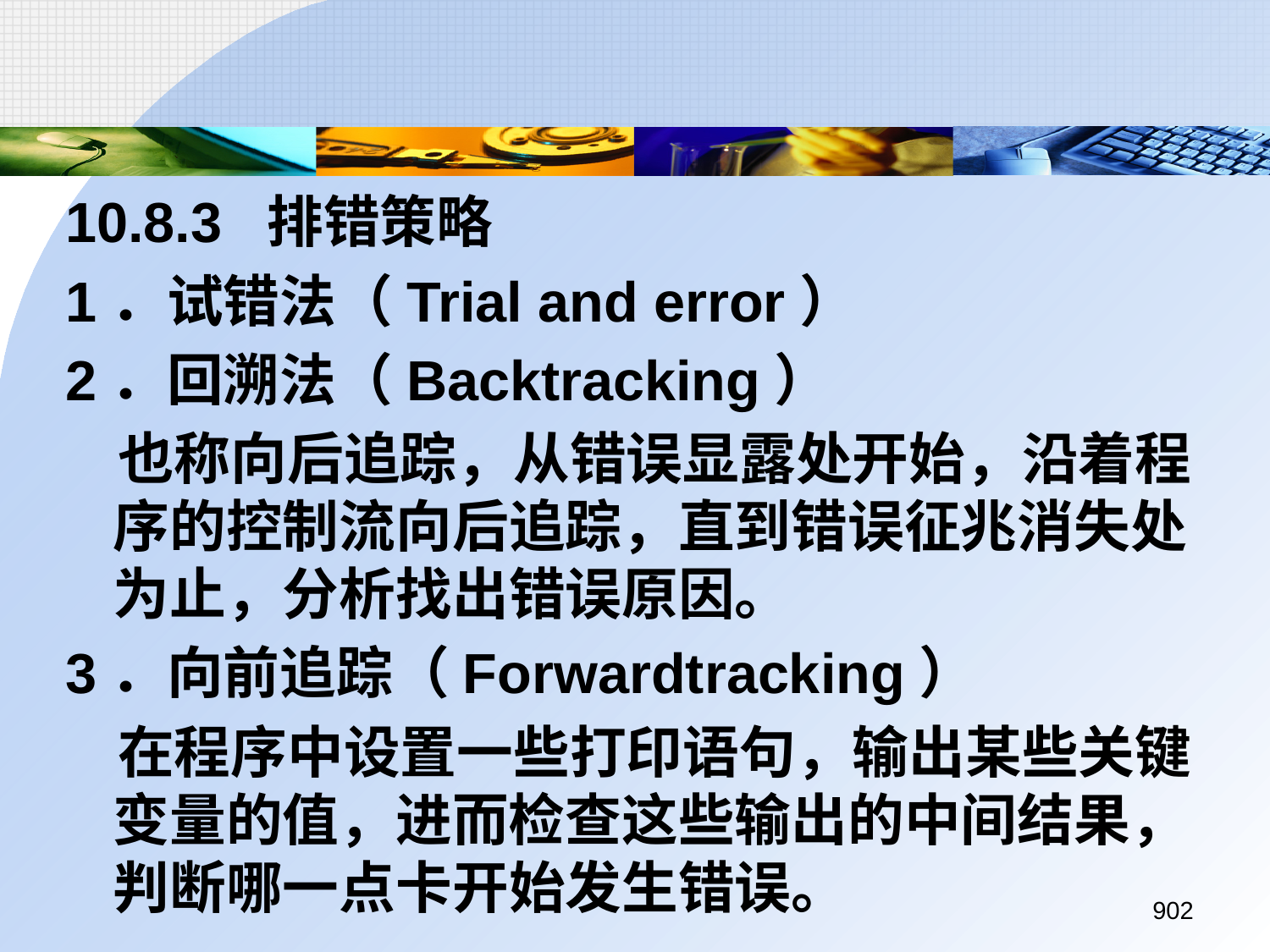

10.8.3  排错策略
1．试错法（Trial and error）
2．回溯法（Backtracking）
   也称向后追踪，从错误显露处开始，沿着程序的控制流向后追踪，直到错误征兆消失处为止，分析找出错误原因。
3．向前追踪（Forwardtracking）
   在程序中设置一些打印语句，输出某些关键变量的值，进而检查这些输出的中间结果，判断哪一点卡开始发生错误。

902